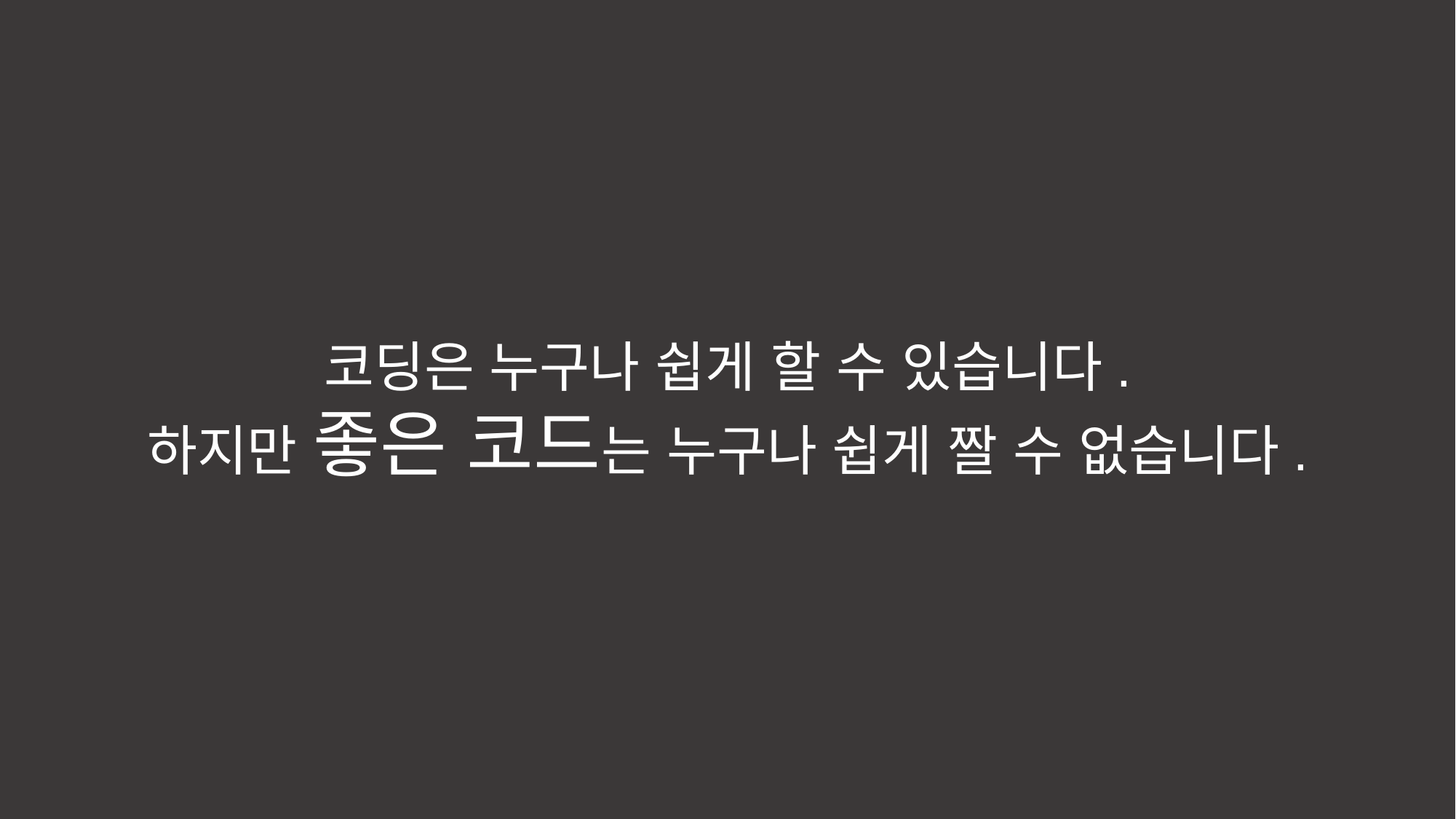

코딩은 누구나 쉽게 할 수 있습니다.
하지만 좋은 코드는 누구나 쉽게 짤 수 없습니다.